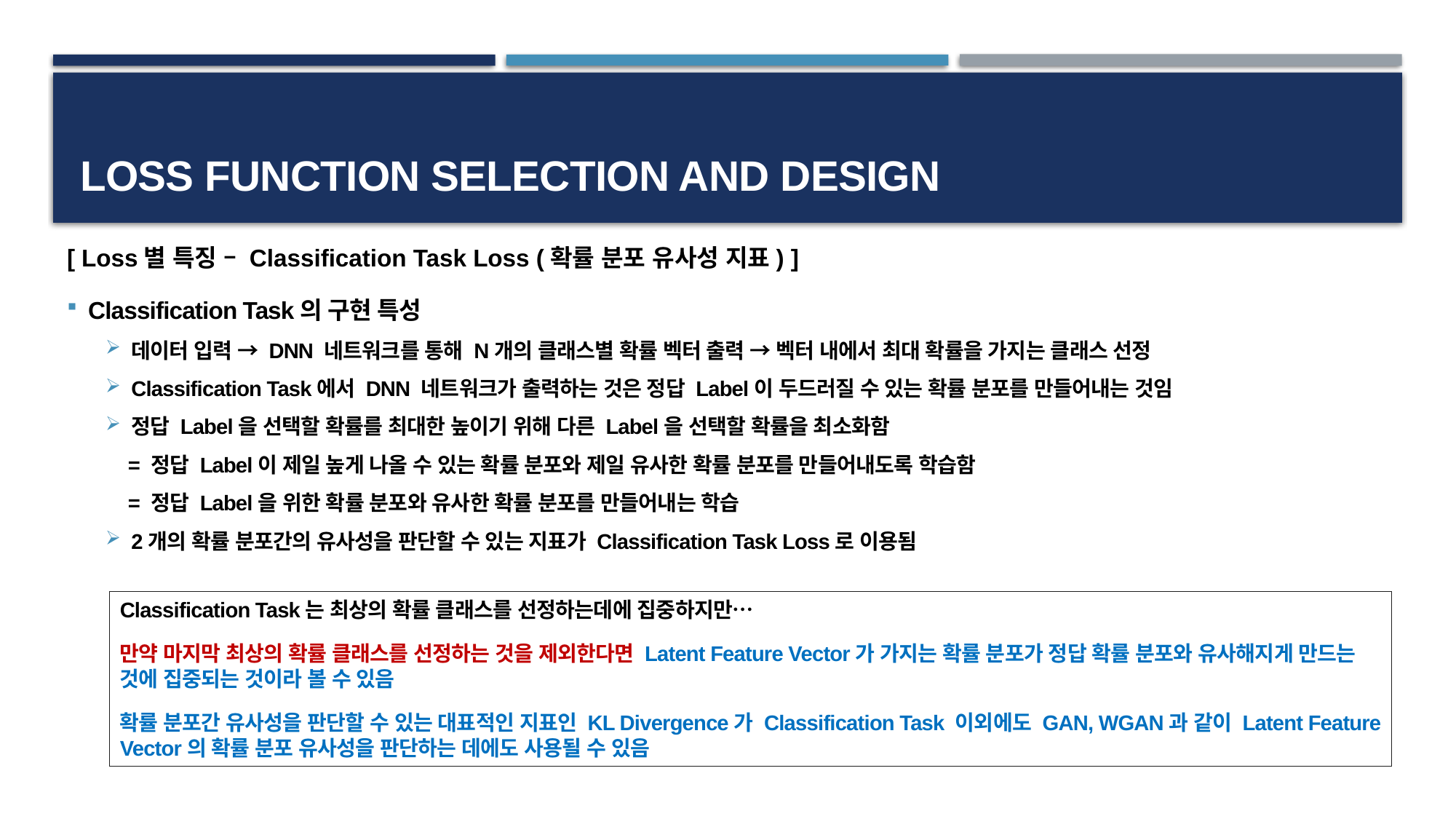

# Loss Function Selection and Design
[ Loss별 특징 – Classification Task Loss (확률 분포 유사성 지표) ]
Classification Task의 구현 특성
데이터 입력 → DNN 네트워크를 통해 N개의 클래스별 확률 벡터 출력 → 벡터 내에서 최대 확률을 가지는 클래스 선정
Classification Task에서 DNN 네트워크가 출력하는 것은 정답 Label이 두드러질 수 있는 확률 분포를 만들어내는 것임
정답 Label을 선택할 확률를 최대한 높이기 위해 다른 Label을 선택할 확률을 최소화함
    = 정답 Label이 제일 높게 나올 수 있는 확률 분포와 제일 유사한 확률 분포를 만들어내도록 학습함
    = 정답 Label을 위한 확률 분포와 유사한 확률 분포를 만들어내는 학습
2개의 확률 분포간의 유사성을 판단할 수 있는 지표가 Classification Task Loss로 이용됨

Classification Task는 최상의 확률 클래스를 선정하는데에 집중하지만…
만약 마지막 최상의 확률 클래스를 선정하는 것을 제외한다면 Latent Feature Vector가 가지는 확률 분포가 정답 확률 분포와 유사해지게 만드는 것에 집중되는 것이라 볼 수 있음
확률 분포간 유사성을 판단할 수 있는 대표적인 지표인 KL Divergence가 Classification Task 이외에도 GAN, WGAN과 같이 Latent Feature Vector의 확률 분포 유사성을 판단하는 데에도 사용될 수 있음